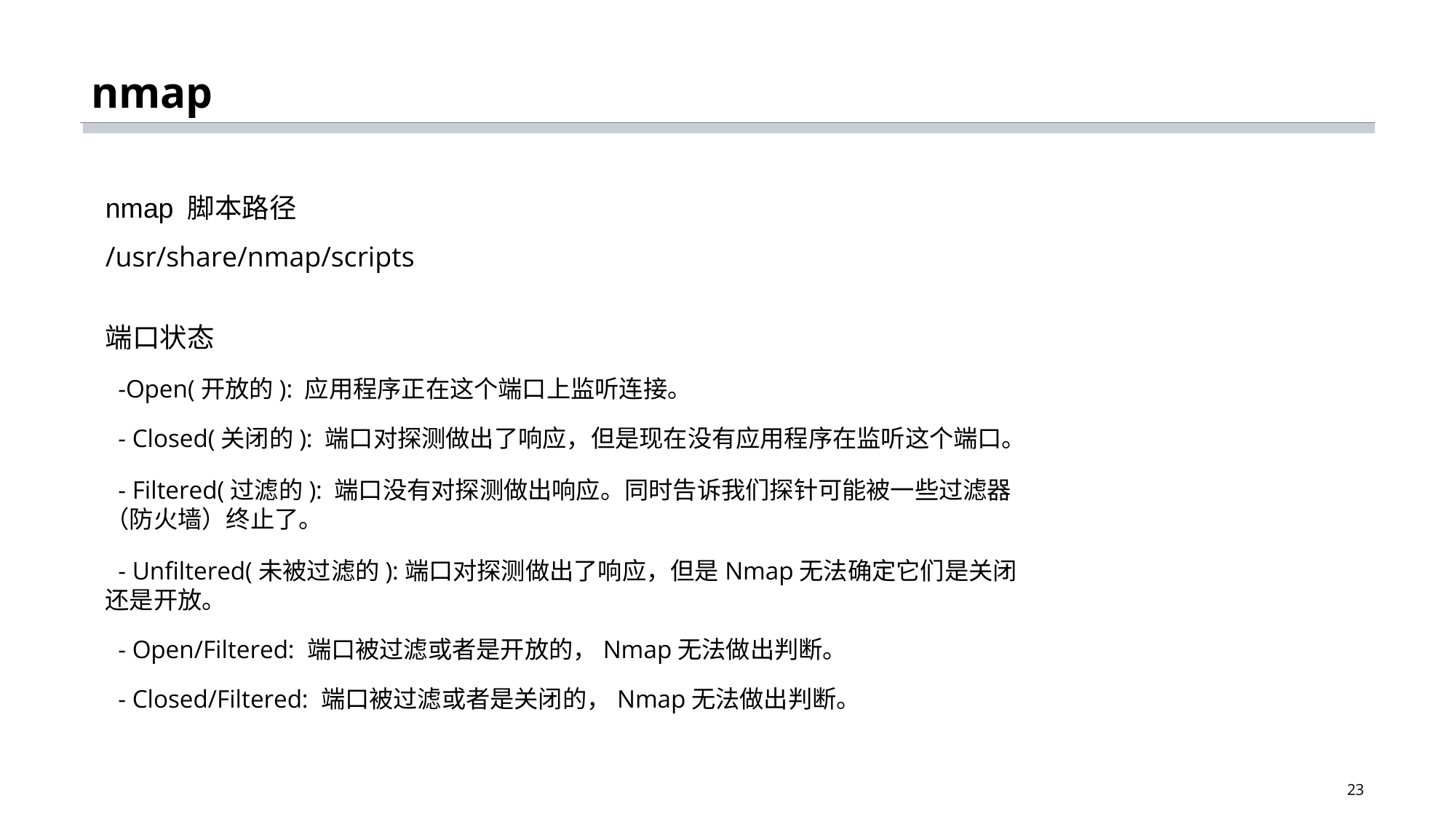

# nmap
nmap 脚本路径
/usr/share/nmap/scripts
端口状态
  -Open(开放的): 应用程序正在这个端口上监听连接。
  - Closed(关闭的): 端口对探测做出了响应，但是现在没有应用程序在监听这个端口。
  - Filtered(过滤的): 端口没有对探测做出响应。同时告诉我们探针可能被一些过滤器（防火墙）终止了。
  - Unfiltered(未被过滤的):端口对探测做出了响应，但是Nmap无法确定它们是关闭还是开放。
  - Open/Filtered: 端口被过滤或者是开放的，Nmap无法做出判断。
  - Closed/Filtered: 端口被过滤或者是关闭的，Nmap无法做出判断。
23